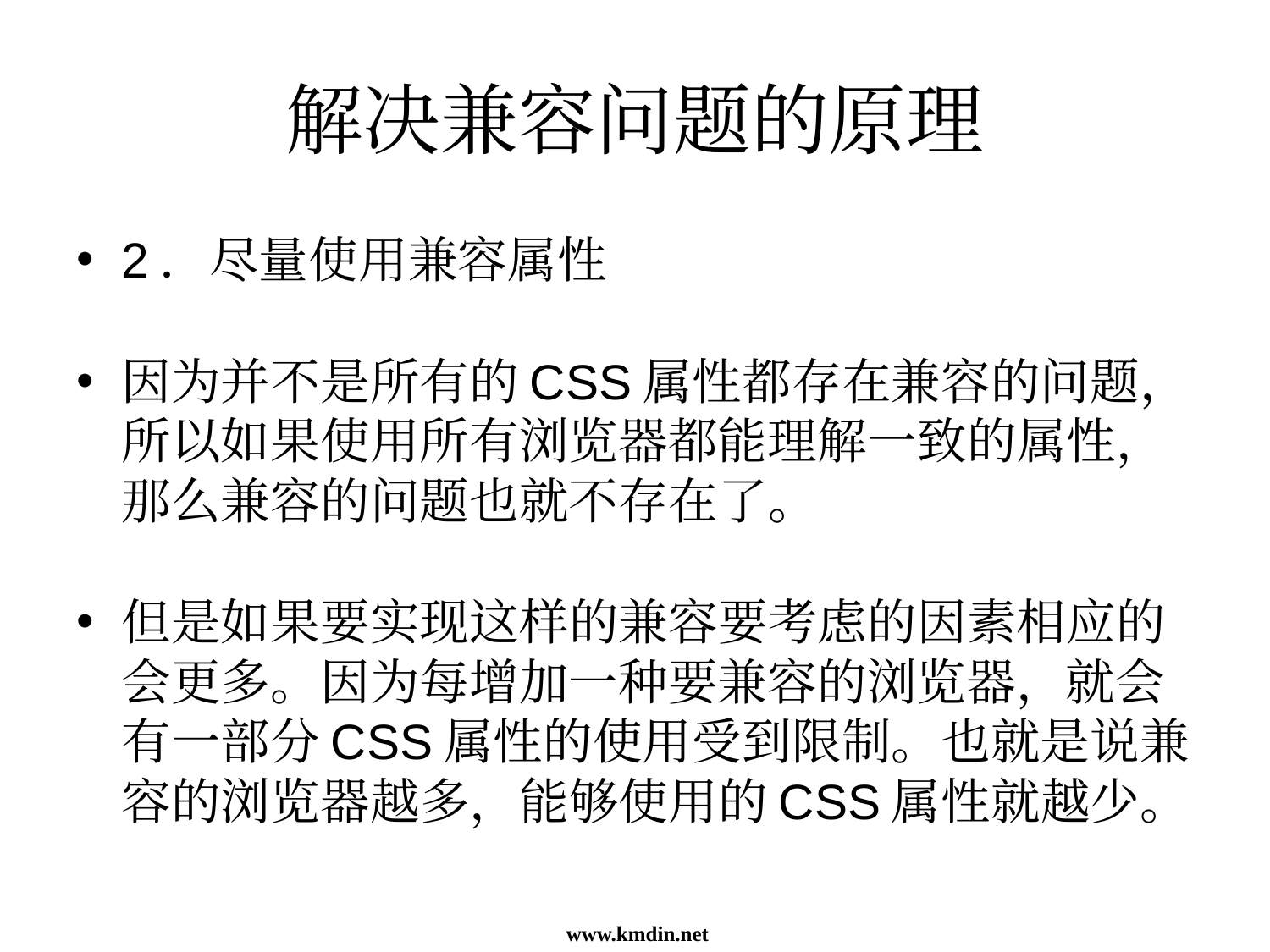

# 解决兼容问题的原理
2．尽量使用兼容属性
因为并不是所有的CSS属性都存在兼容的问题，所以如果使用所有浏览器都能理解一致的属性，那么兼容的问题也就不存在了。
但是如果要实现这样的兼容要考虑的因素相应的会更多。因为每增加一种要兼容的浏览器，就会有一部分CSS属性的使用受到限制。也就是说兼容的浏览器越多，能够使用的CSS属性就越少。